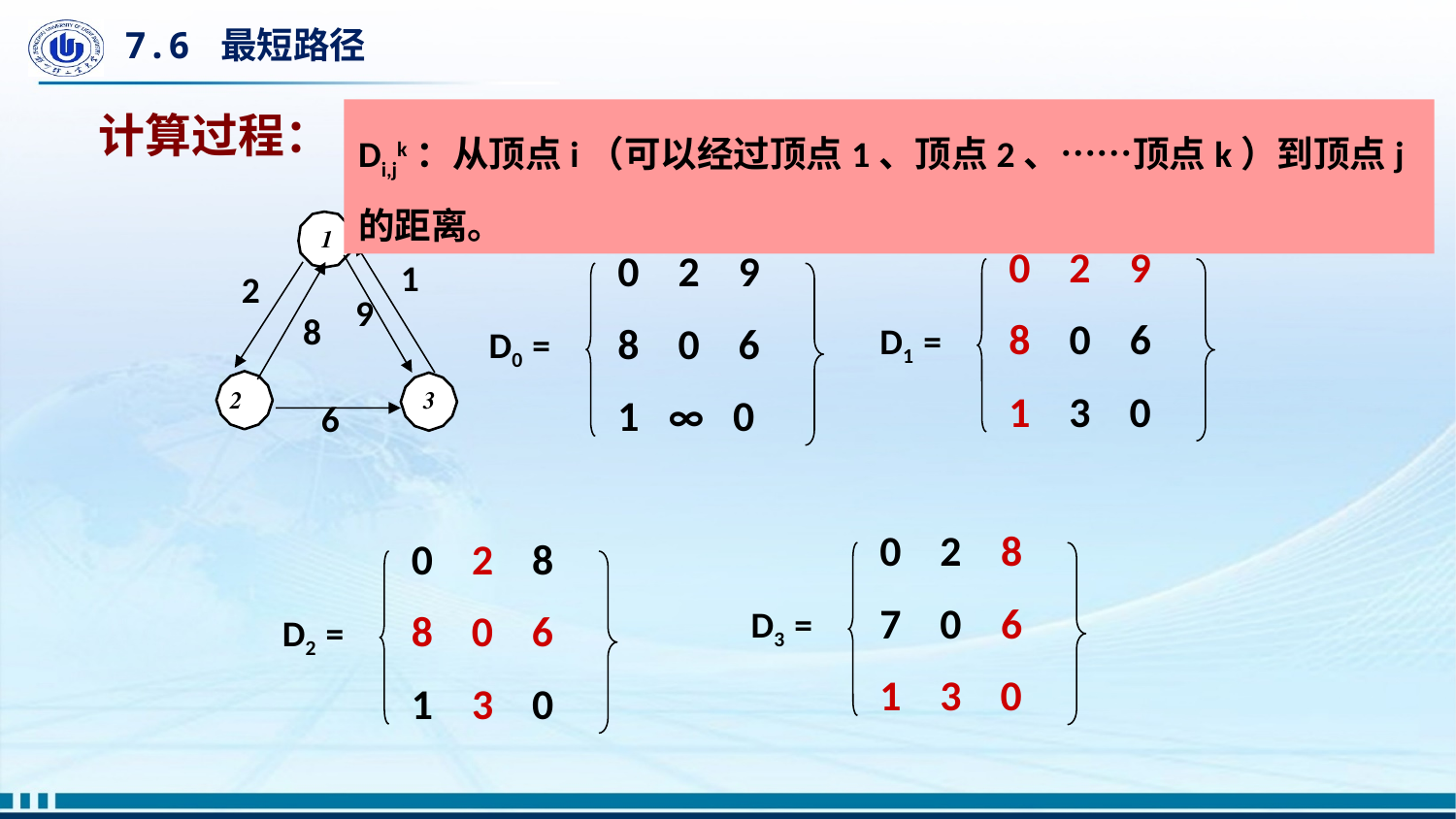

# 7.6 最短路径
计算过程：
Di,jk：从顶点i（可以经过顶点1、顶点2、……顶点k）到顶点j的距离。

1

2

1

8
2
9
3
6

0    2    9
8    0    6
1    3    0

D1  =
0    2    9
8    0    6
1   ∞   0

D0  =
0    2    8
7    0    6
1    3    0

D3  =
0    2    8
8    0    6
1    3    0

D2  =